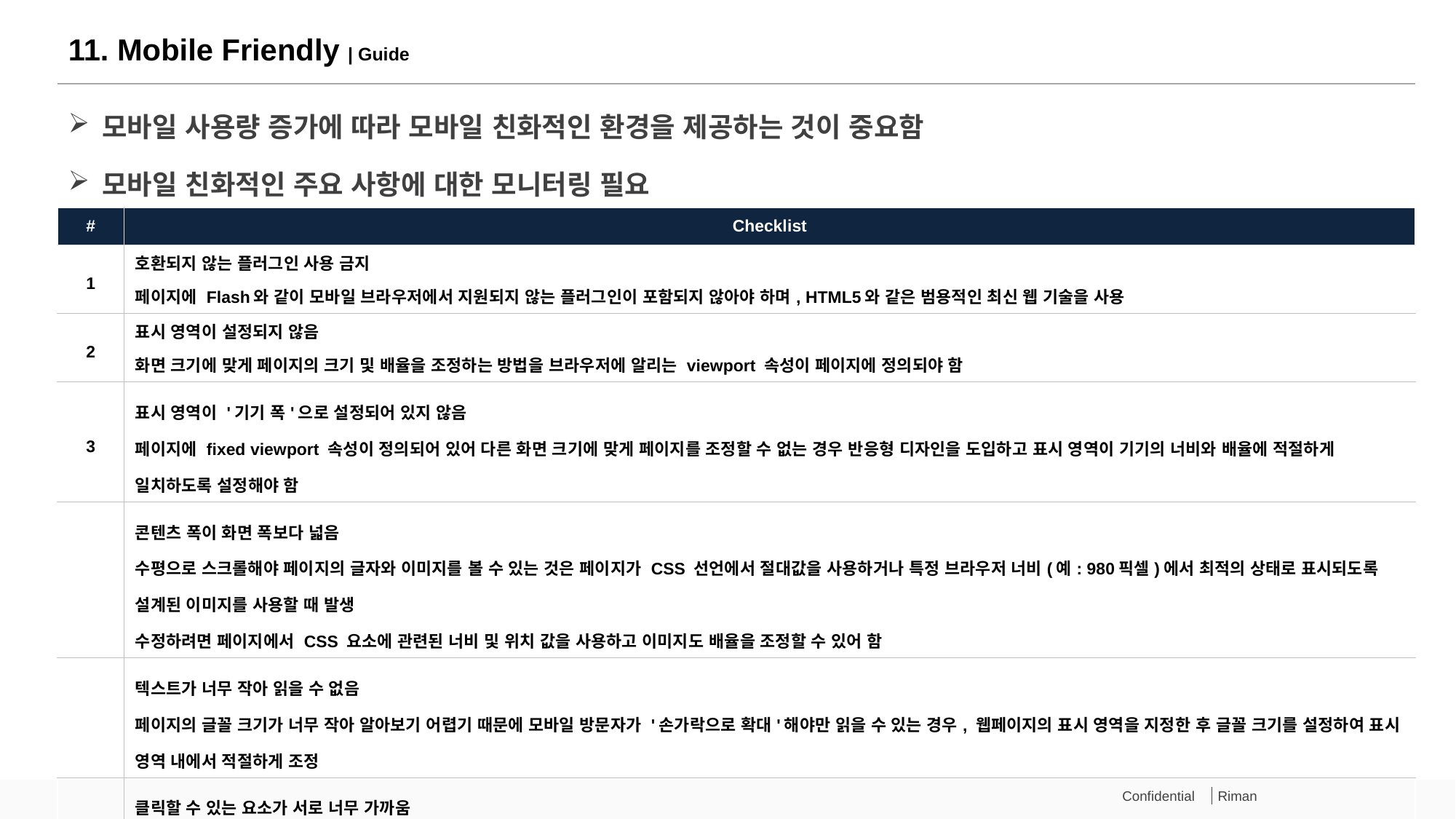

# 11. Mobile Friendly | Guide
모바일 사용량 증가에 따라 모바일 친화적인 환경을 제공하는 것이 중요함
모바일 친화적인 주요 사항에 대한 모니터링 필요
| # | Checklist |
| --- | --- |
| 1 | 호환되지 않는 플러그인 사용 금지 페이지에 Flash와 같이 모바일 브라우저에서 지원되지 않는 플러그인이 포함되지 않아야 하며, HTML5와 같은 범용적인 최신 웹 기술을 사용 |
| 2 | 표시 영역이 설정되지 않음 화면 크기에 맞게 페이지의 크기 및 배율을 조정하는 방법을 브라우저에 알리는 viewport 속성이 페이지에 정의되야 함 |
| 3 | 표시 영역이 '기기 폭'으로 설정되어 있지 않음 페이지에 fixed viewport 속성이 정의되어 있어 다른 화면 크기에 맞게 페이지를 조정할 수 없는 경우 반응형 디자인을 도입하고 표시 영역이 기기의 너비와 배율에 적절하게 일치하도록 설정해야 함 |
|  | 콘텐츠 폭이 화면 폭보다 넓음 수평으로 스크롤해야 페이지의 글자와 이미지를 볼 수 있는 것은 페이지가 CSS 선언에서 절대값을 사용하거나 특정 브라우저 너비(예: 980픽셀)에서 최적의 상태로 표시되도록 설계된 이미지를 사용할 때 발생 수정하려면 페이지에서 CSS 요소에 관련된 너비 및 위치 값을 사용하고 이미지도 배율을 조정할 수 있어 함 |
|  | 텍스트가 너무 작아 읽을 수 없음 페이지의 글꼴 크기가 너무 작아 알아보기 어렵기 때문에 모바일 방문자가 '손가락으로 확대'해야만 읽을 수 있는 경우, 웹페이지의 표시 영역을 지정한 후 글꼴 크기를 설정하여 표시 영역 내에서 적절하게 조정 |
| 4 | 클릭할 수 있는 요소가 서로 너무 가까움 버튼과 탐색 링크 등의 터치 요소가 서로 너무 가까이에 있어 모바일 사용자가 원하는 요소를 손가락으로 탭하려고 할 때 바로 옆에 있는 요소도 함께 탭하게 되는 경우를 수정하려면 버튼과 탐색 링크의 크기와 공간을 모바일 방문자에게 맞게 올바르게 지정해야 함 |